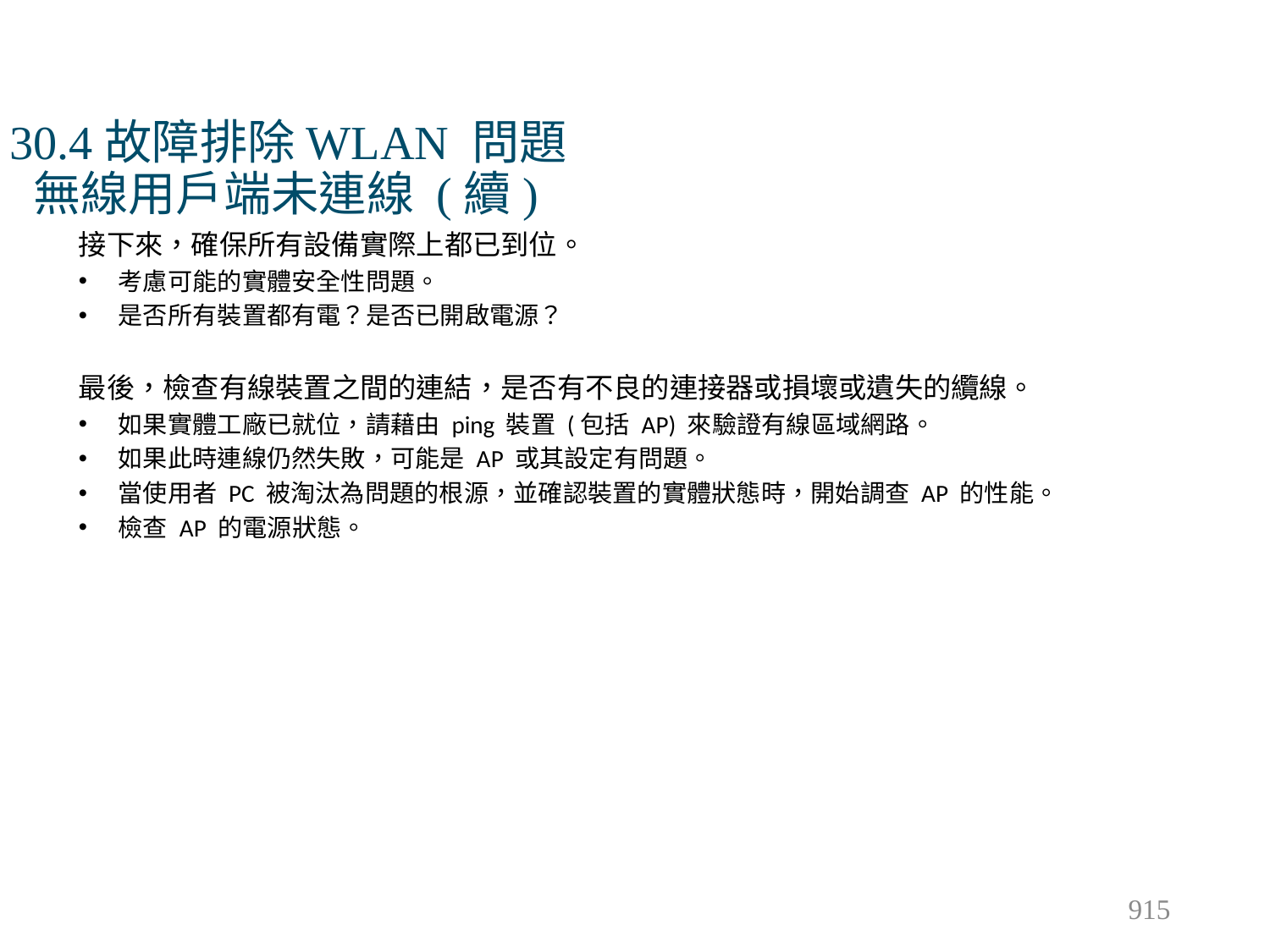

# 30.4故障排除WLAN 問題 無線用戶端未連線 (續)
接下來，確保所有設備實際上都已到位。
考慮可能的實體安全性問題。
是否所有裝置都有電？是否已開啟電源？

最後，檢查有線裝置之間的連結，是否有不良的連接器或損壞或遺失的纜線。
如果實體工廠已就位，請藉由 ping 裝置 (包括 AP) 來驗證有線區域網路。
如果此時連線仍然失敗，可能是 AP 或其設定有問題。
當使用者 PC 被淘汰為問題的根源，並確認裝置的實體狀態時，開始調查 AP 的性能。
檢查 AP 的電源狀態。

915